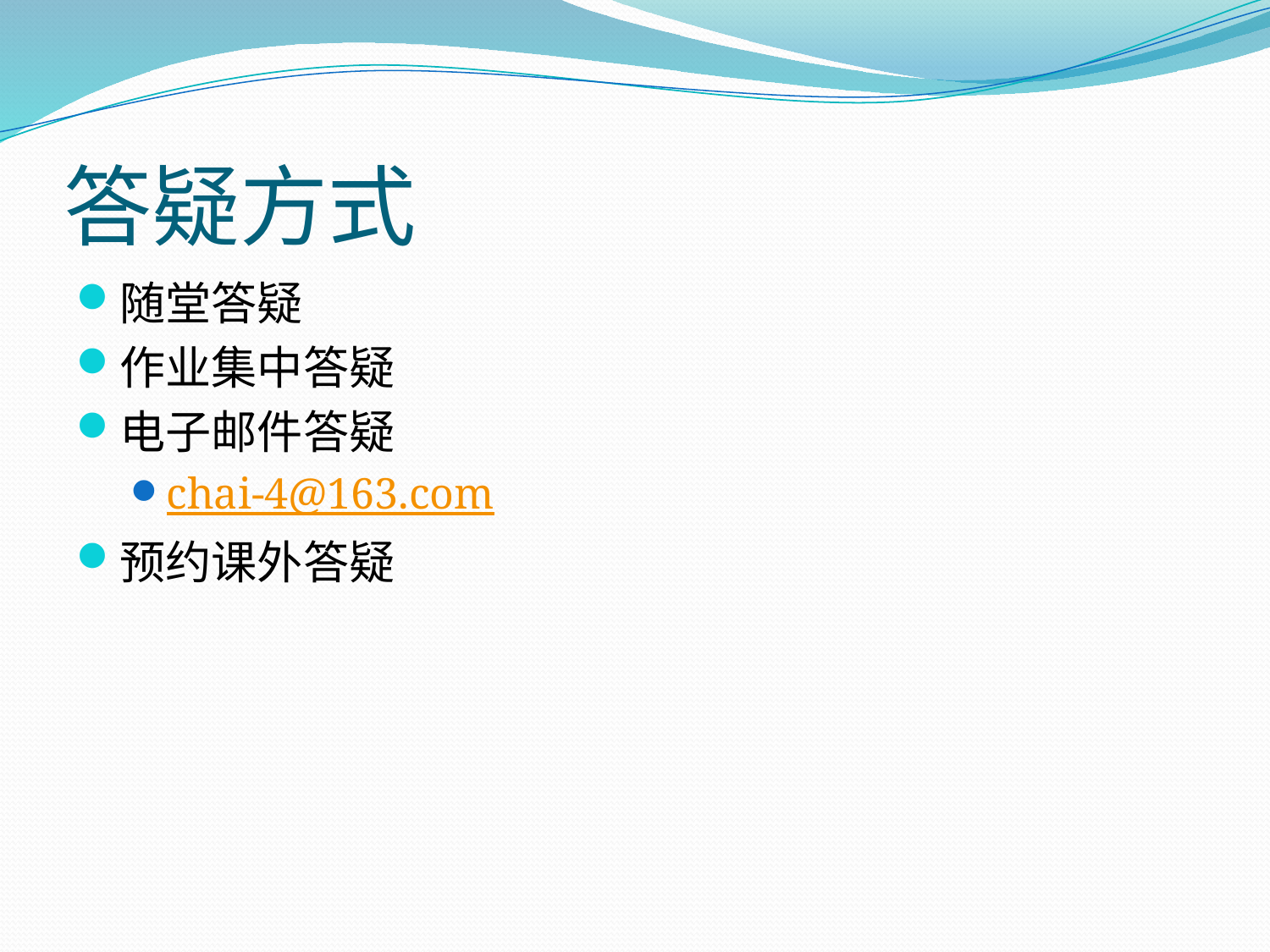

# 答疑方式
随堂答疑
作业集中答疑
电子邮件答疑
chai-4@163.com
预约课外答疑